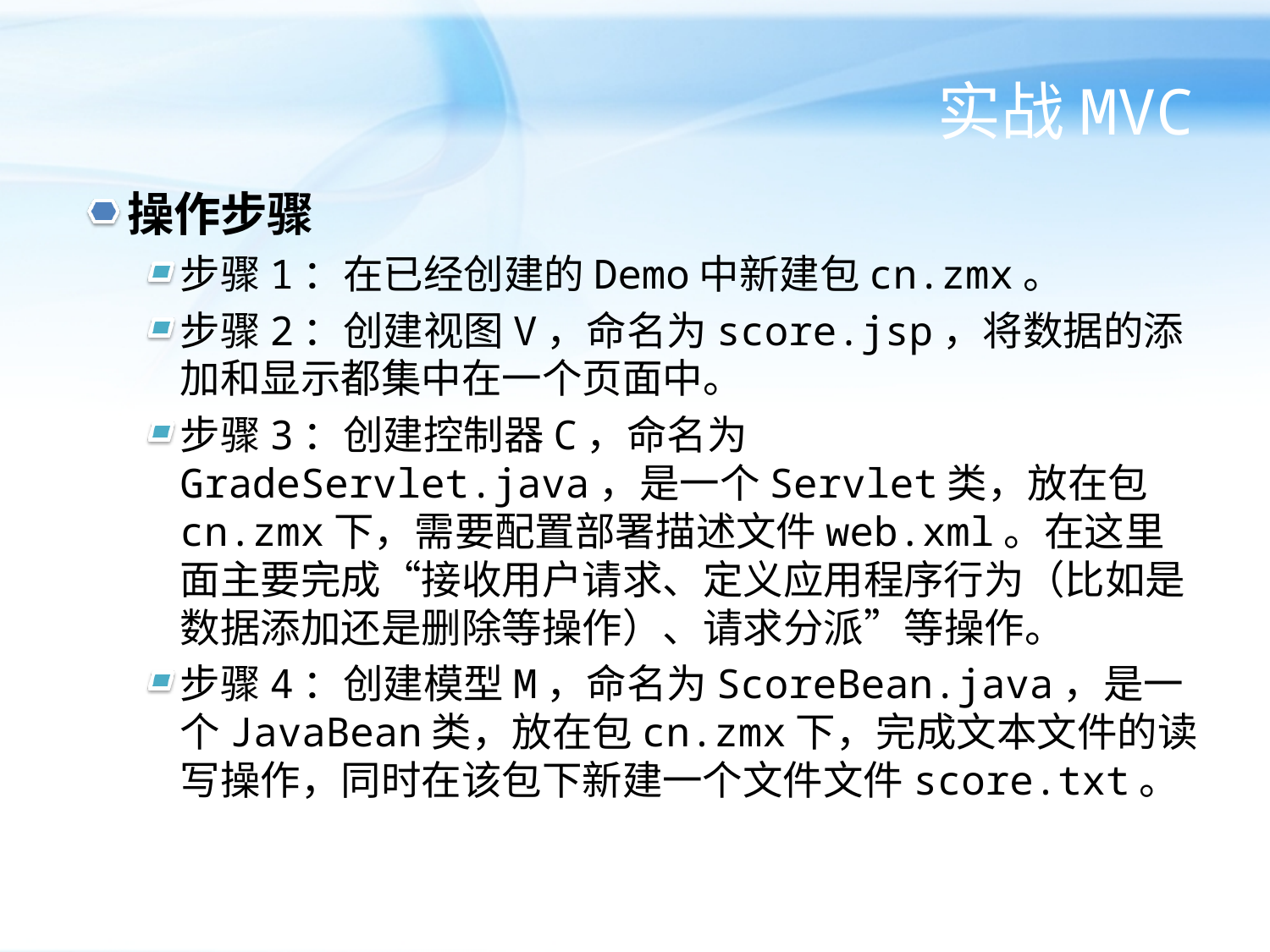

# 实战MVC
操作步骤
步骤1：在已经创建的Demo中新建包cn.zmx。
步骤2：创建视图V，命名为score.jsp，将数据的添加和显示都集中在一个页面中。
步骤3：创建控制器C，命名为GradeServlet.java，是一个Servlet类，放在包cn.zmx下，需要配置部署描述文件web.xml。在这里面主要完成“接收用户请求、定义应用程序行为（比如是数据添加还是删除等操作）、请求分派”等操作。
步骤4：创建模型M，命名为ScoreBean.java，是一个JavaBean类，放在包cn.zmx下，完成文本文件的读写操作，同时在该包下新建一个文件文件score.txt。